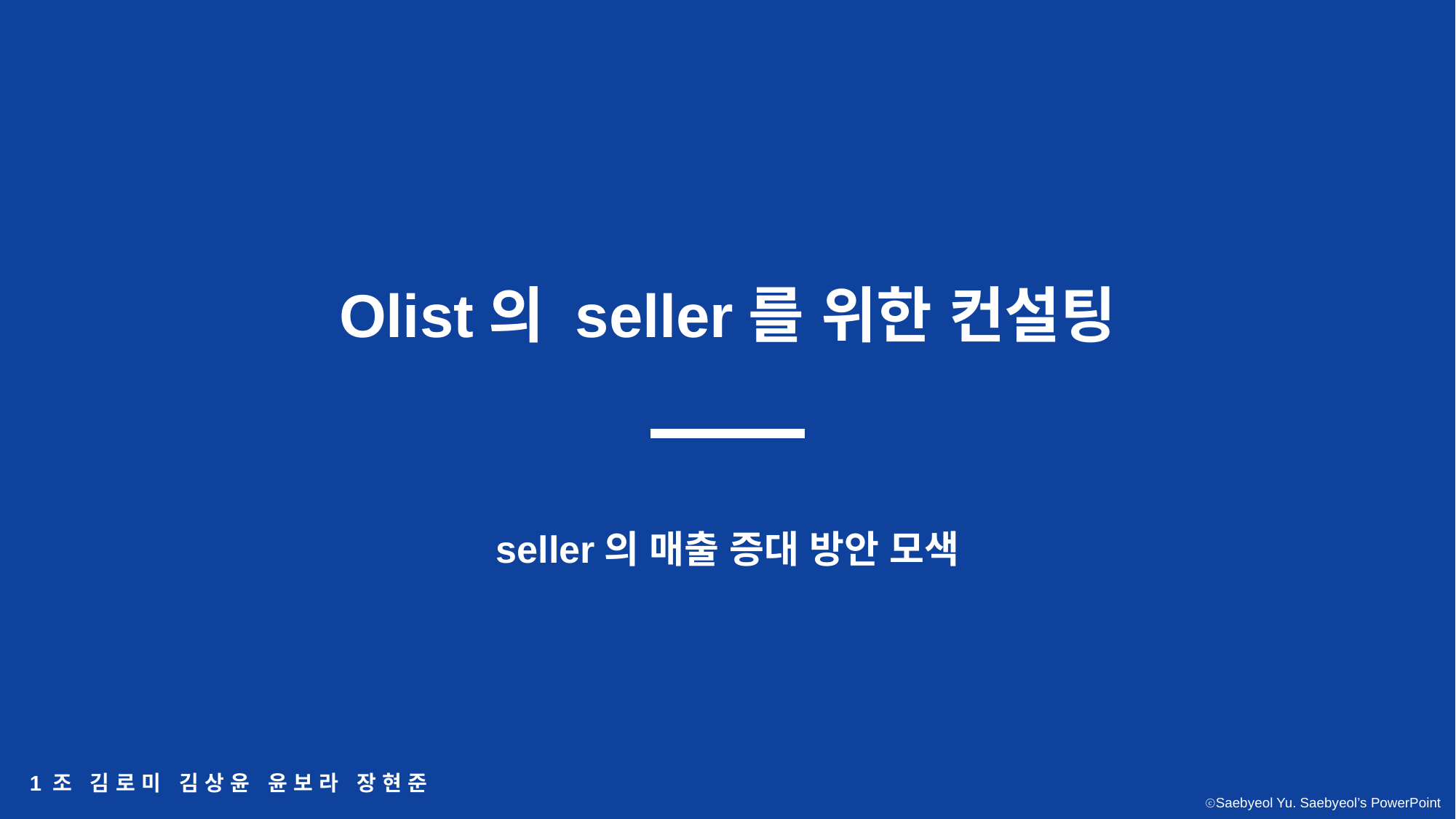

Olist의 seller를 위한 컨설팅
seller의 매출 증대 방안 모색
1 조   김 로 미   김 상 윤   윤 보 라   장 현 준